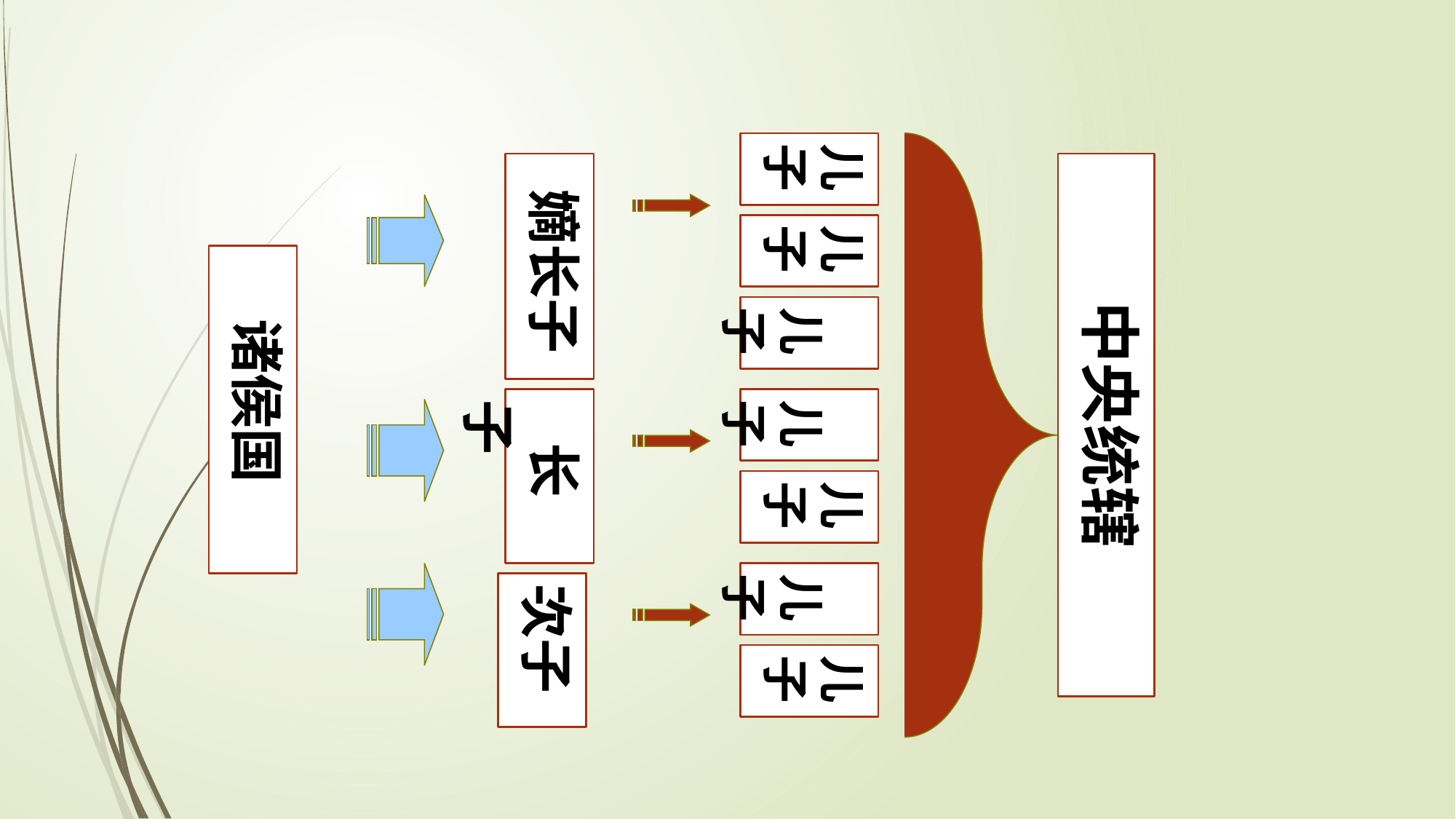

儿子

 嫡长子
中央统辖

儿子
    诸侯国
 儿子
   长子
 儿子

儿子

 儿子
次子

儿子